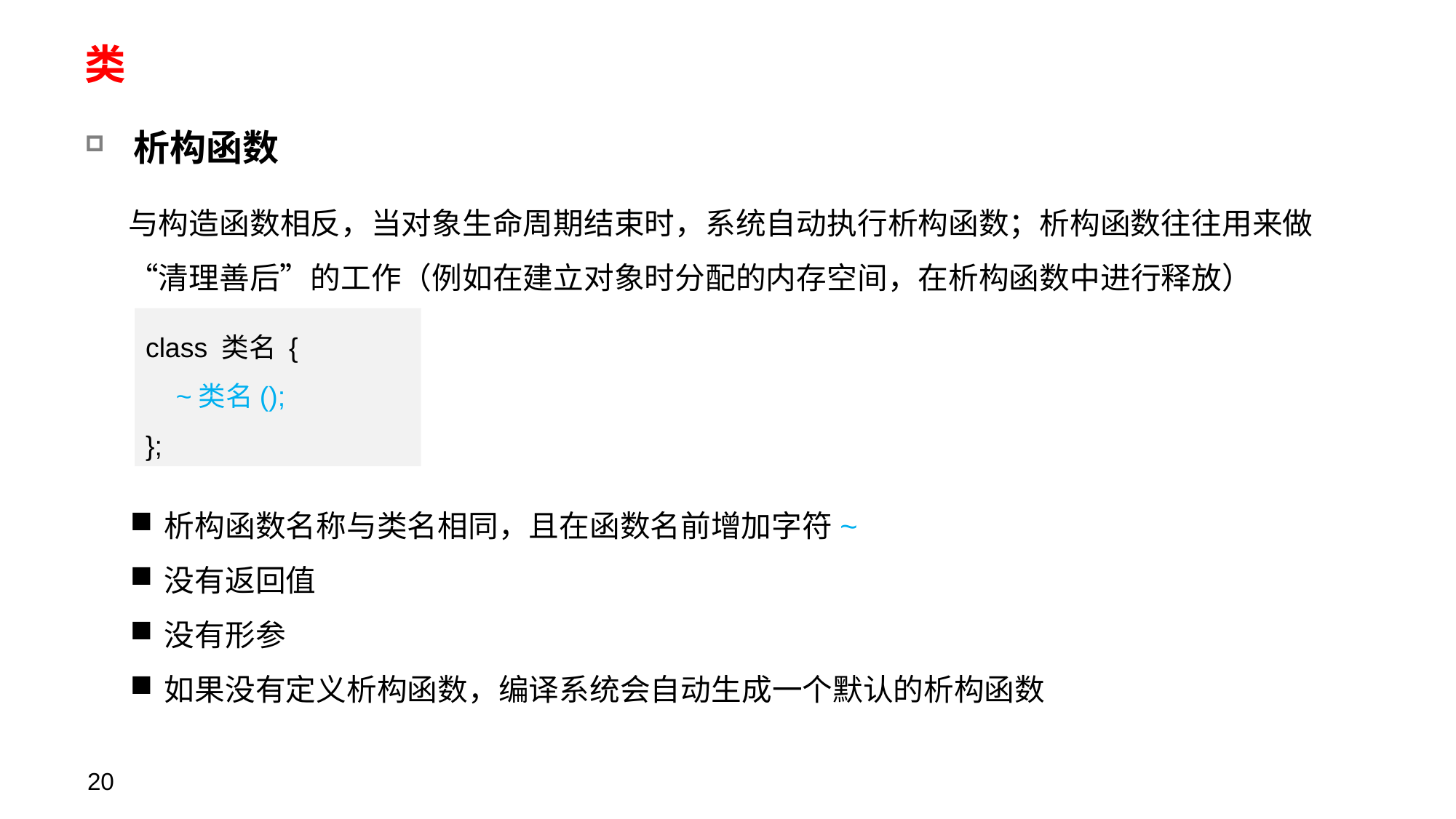

# 类
析构函数
与构造函数相反，当对象生命周期结束时，系统自动执行析构函数；析构函数往往用来做“清理善后”的工作（例如在建立对象时分配的内存空间，在析构函数中进行释放）
class 类名 {
    ~类名();
};
析构函数名称与类名相同，且在函数名前增加字符~
没有返回值
没有形参
如果没有定义析构函数，编译系统会自动生成一个默认的析构函数
20